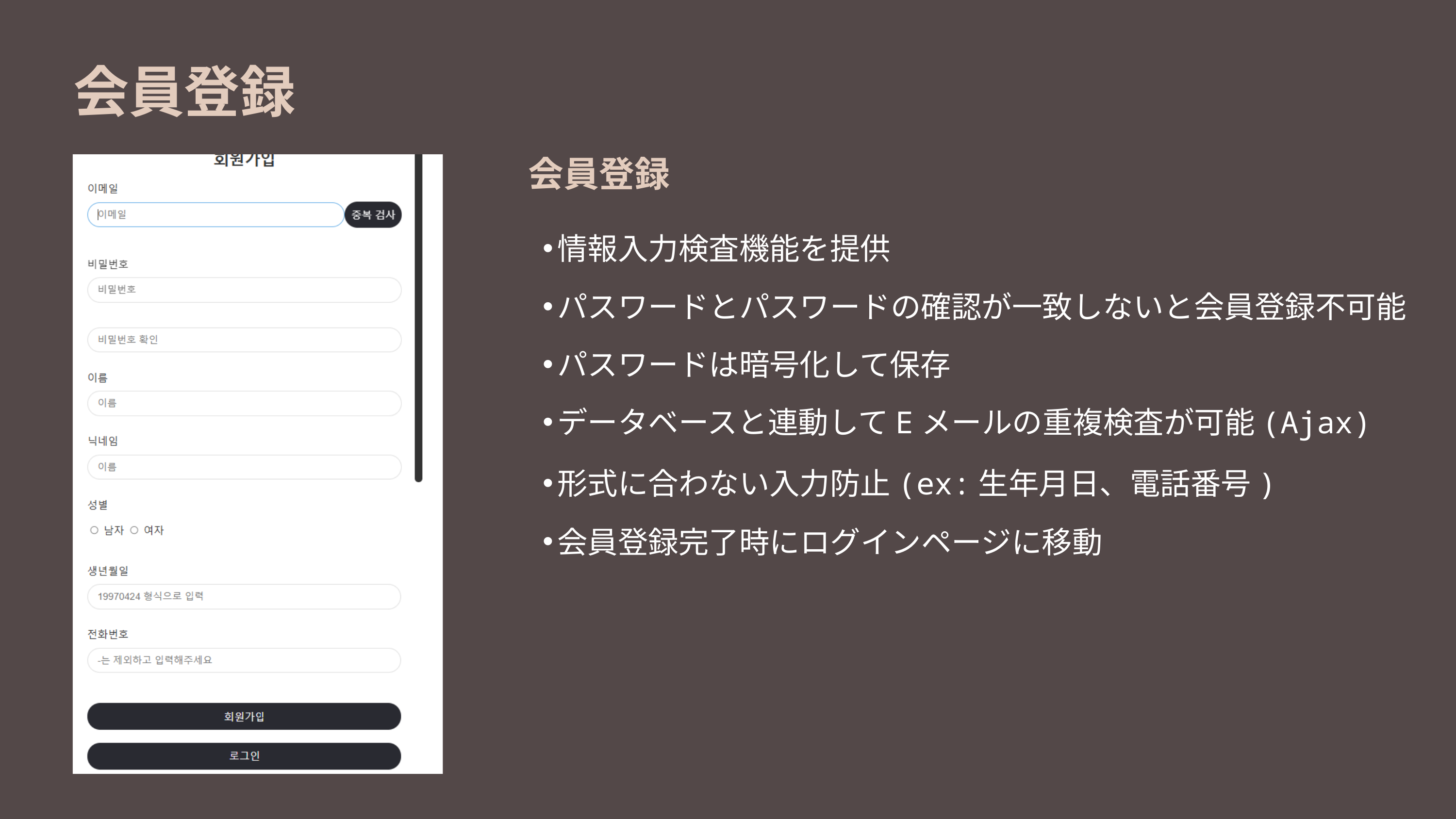

会員登録

会員登録

情報入力検査機能を提供

パスワードとパスワードの確認が一致しないと会員登録不可能

パスワードは暗号化して保存

データベースと連動してEメールの重複検査が可能(Ajax)

形式に合わない入力防止(ex:生年月日、電話番号)

会員登録完了時にログインページに移動